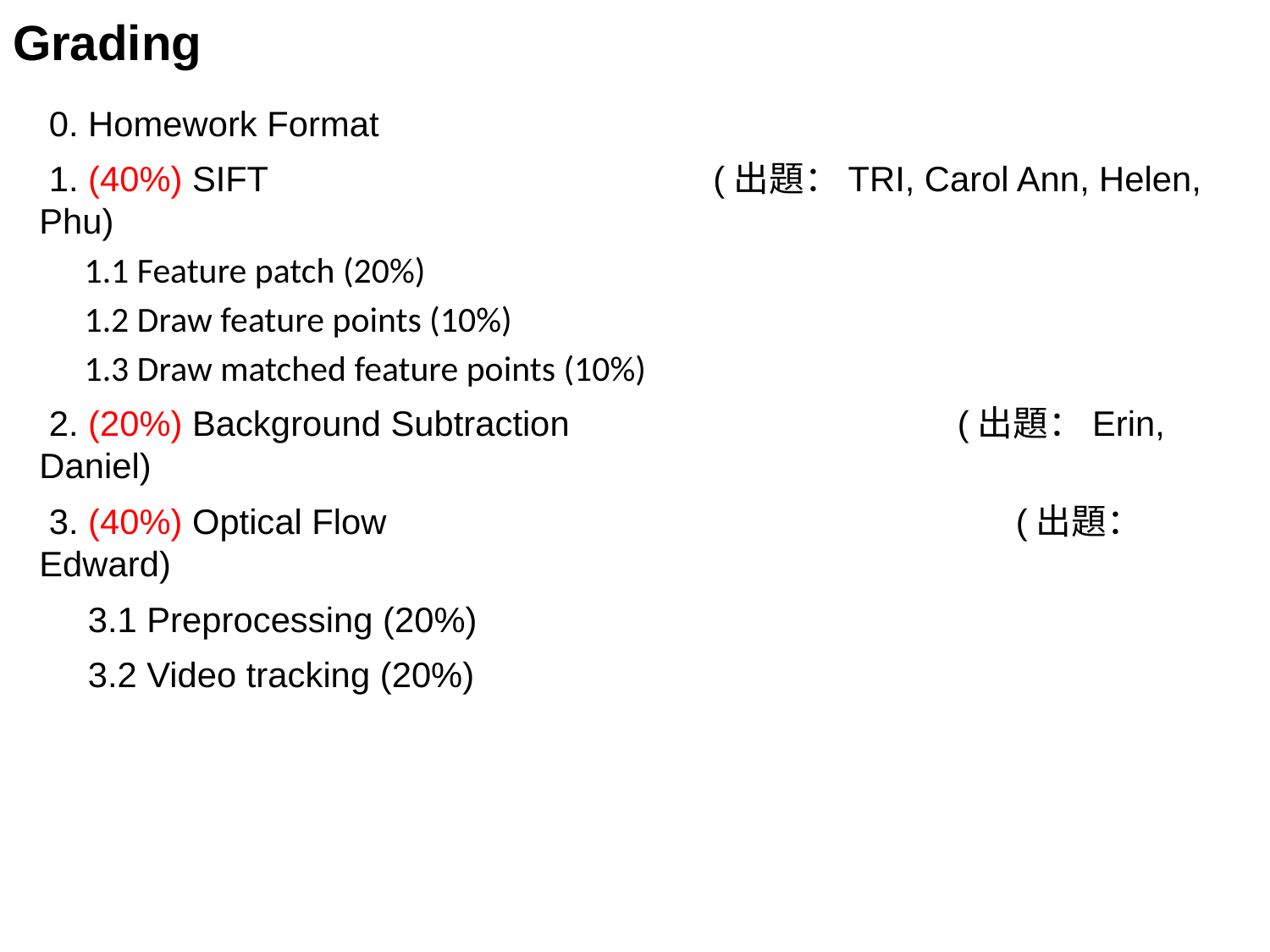

# Grading
 0. Homework Format
 1. (40%) SIFT		           		    (出題：TRI, Carol Ann, Helen, Phu)
1.1 Feature patch (20%)
1.2 Draw feature points (10%)
1.3 Draw matched feature points (10%)
 2. (20%) Background Subtraction			   (出題：Erin, Daniel)
 3. (40%) Optical Flow		                     		         (出題：Edward)
     3.1 Preprocessing (20%)
     3.2 Video tracking (20%)